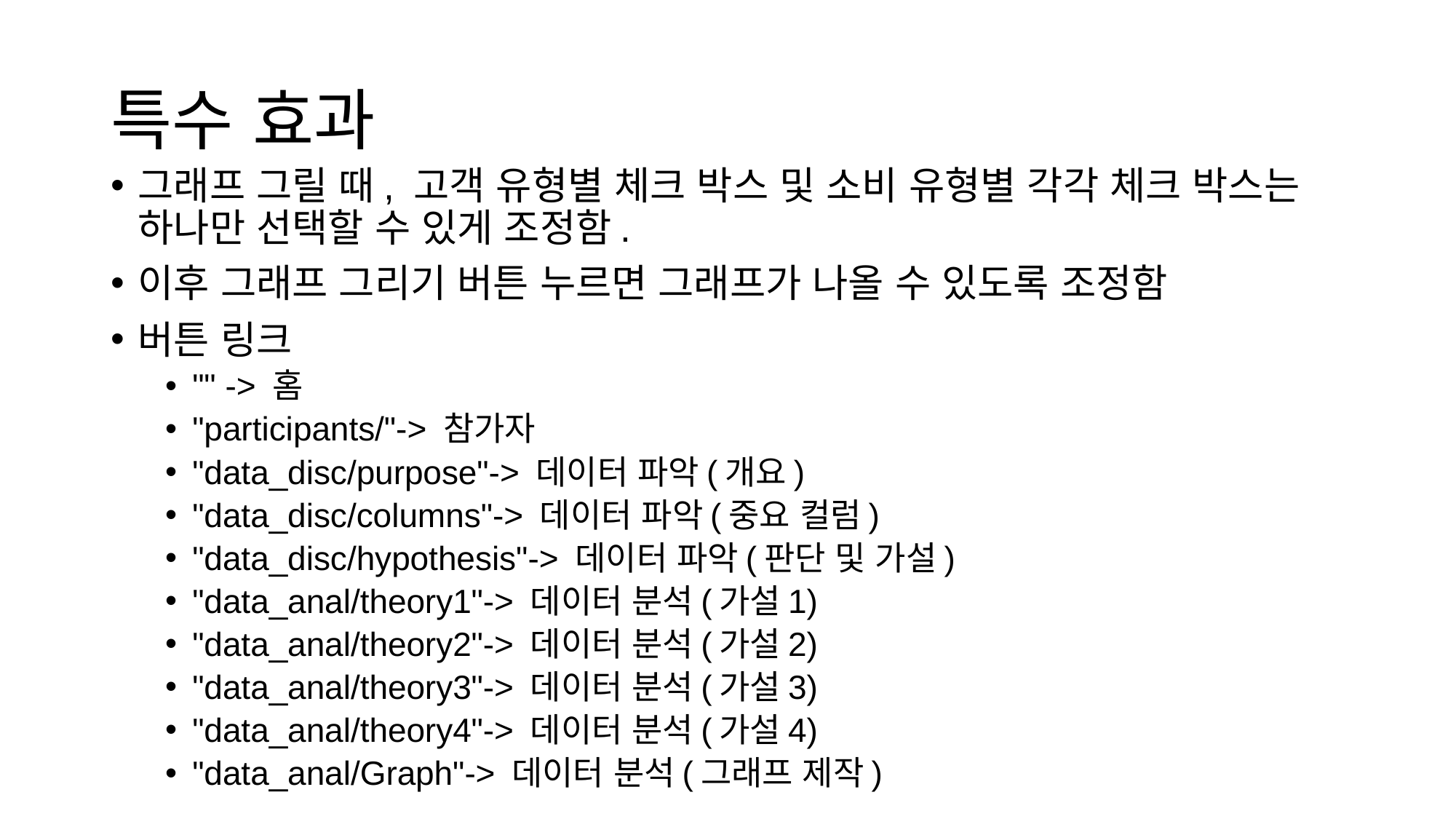

# 특수 효과
그래프 그릴 때, 고객 유형별 체크 박스 및 소비 유형별 각각 체크 박스는 하나만 선택할 수 있게 조정함.
이후 그래프 그리기 버튼 누르면 그래프가 나올 수 있도록 조정함
버튼 링크
"" -> 홈
"participants/"-> 참가자
"data_disc/purpose"-> 데이터 파악(개요)
"data_disc/columns"-> 데이터 파악(중요 컬럼)
"data_disc/hypothesis"-> 데이터 파악(판단 및 가설)
"data_anal/theory1"-> 데이터 분석(가설1)
"data_anal/theory2"-> 데이터 분석(가설2)
"data_anal/theory3"-> 데이터 분석(가설3)
"data_anal/theory4"-> 데이터 분석(가설4)
"data_anal/Graph"-> 데이터 분석(그래프 제작)